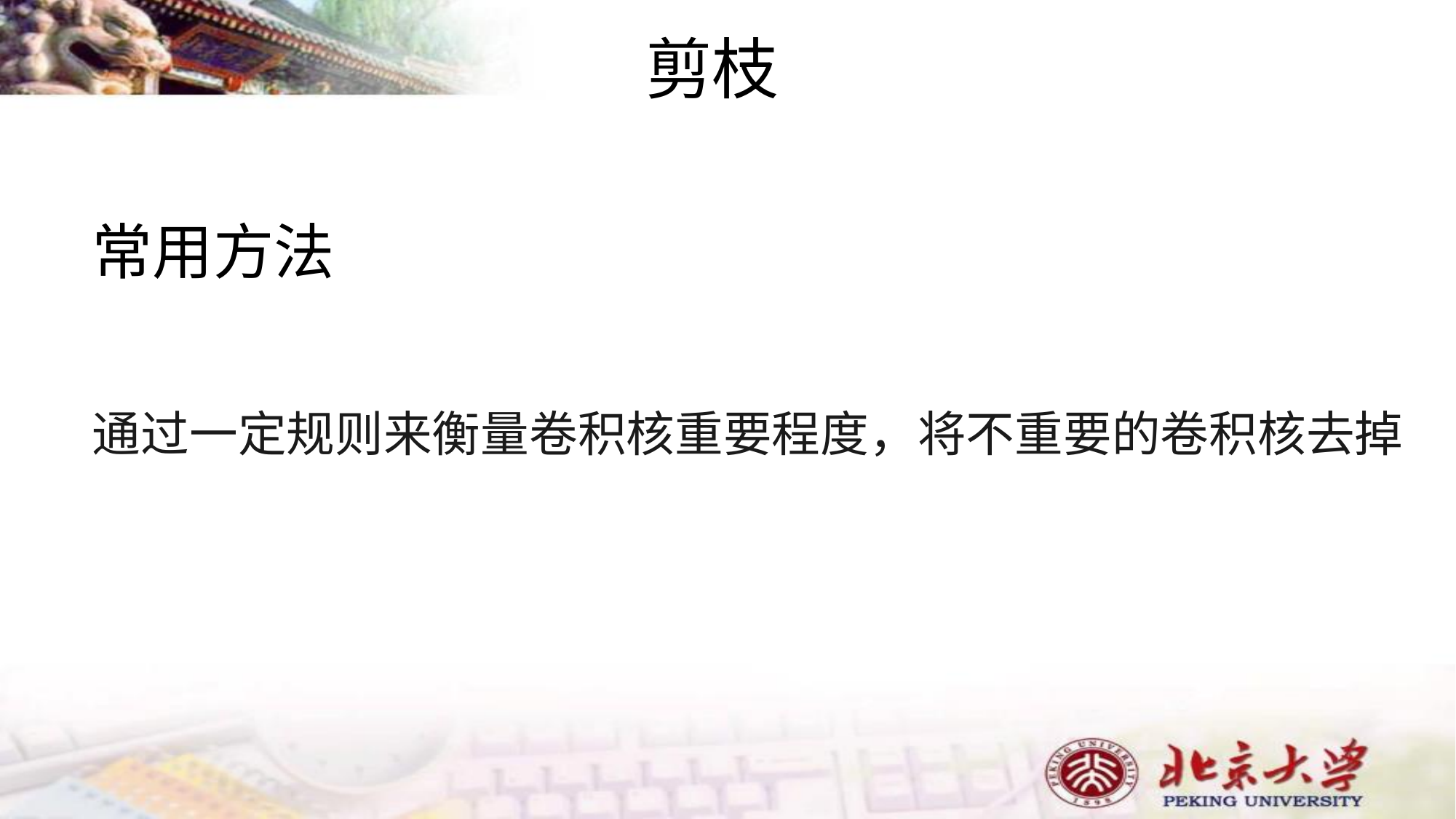

剪枝
常用方法

通过一定规则来衡量卷积核重要程度，将不重要的卷积核去掉